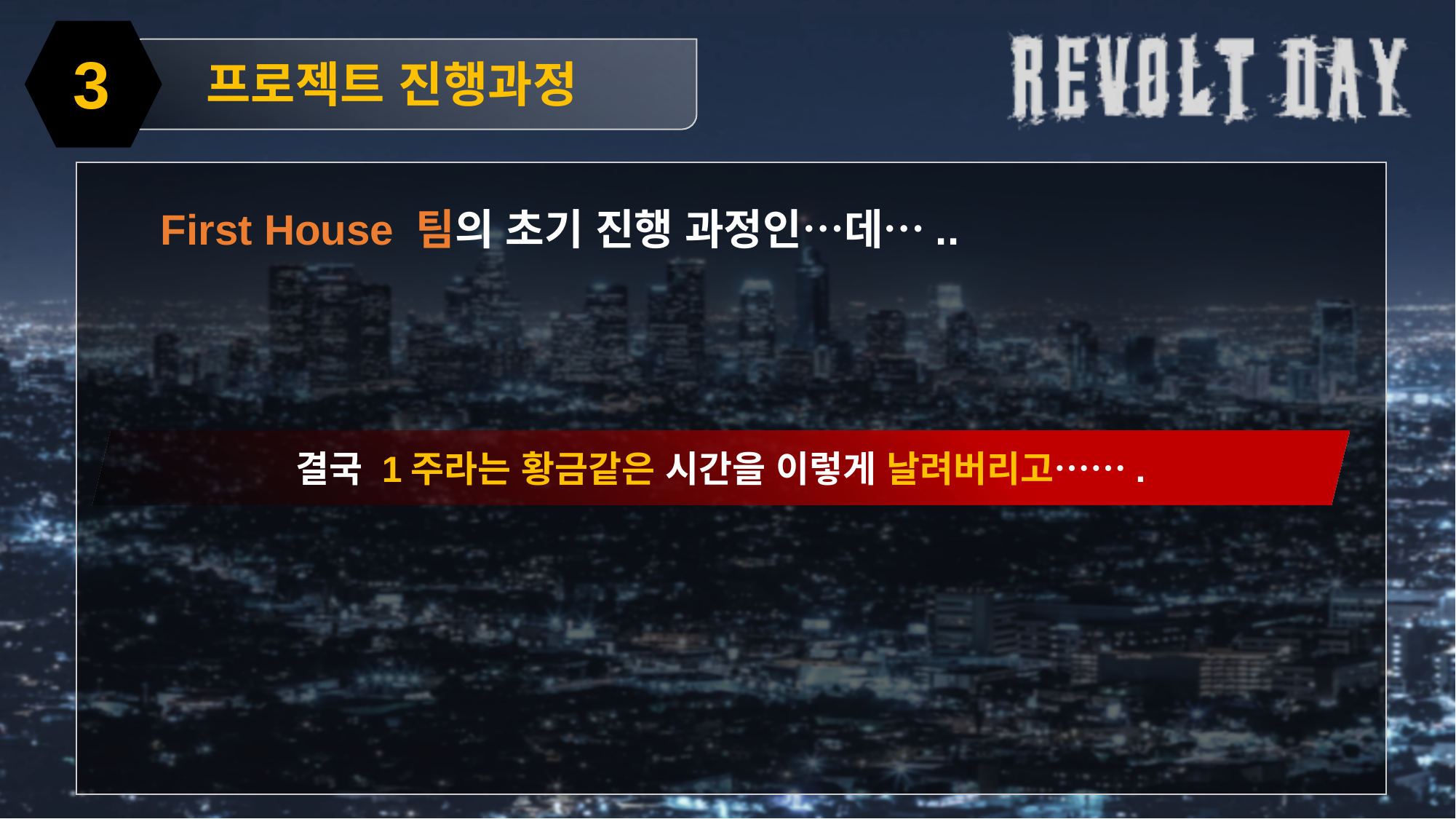

3
프로젝트 진행과정
First House 팀의 초기 진행 과정인…데…..
결국 1주라는 황금같은 시간을 이렇게 날려버리고…….